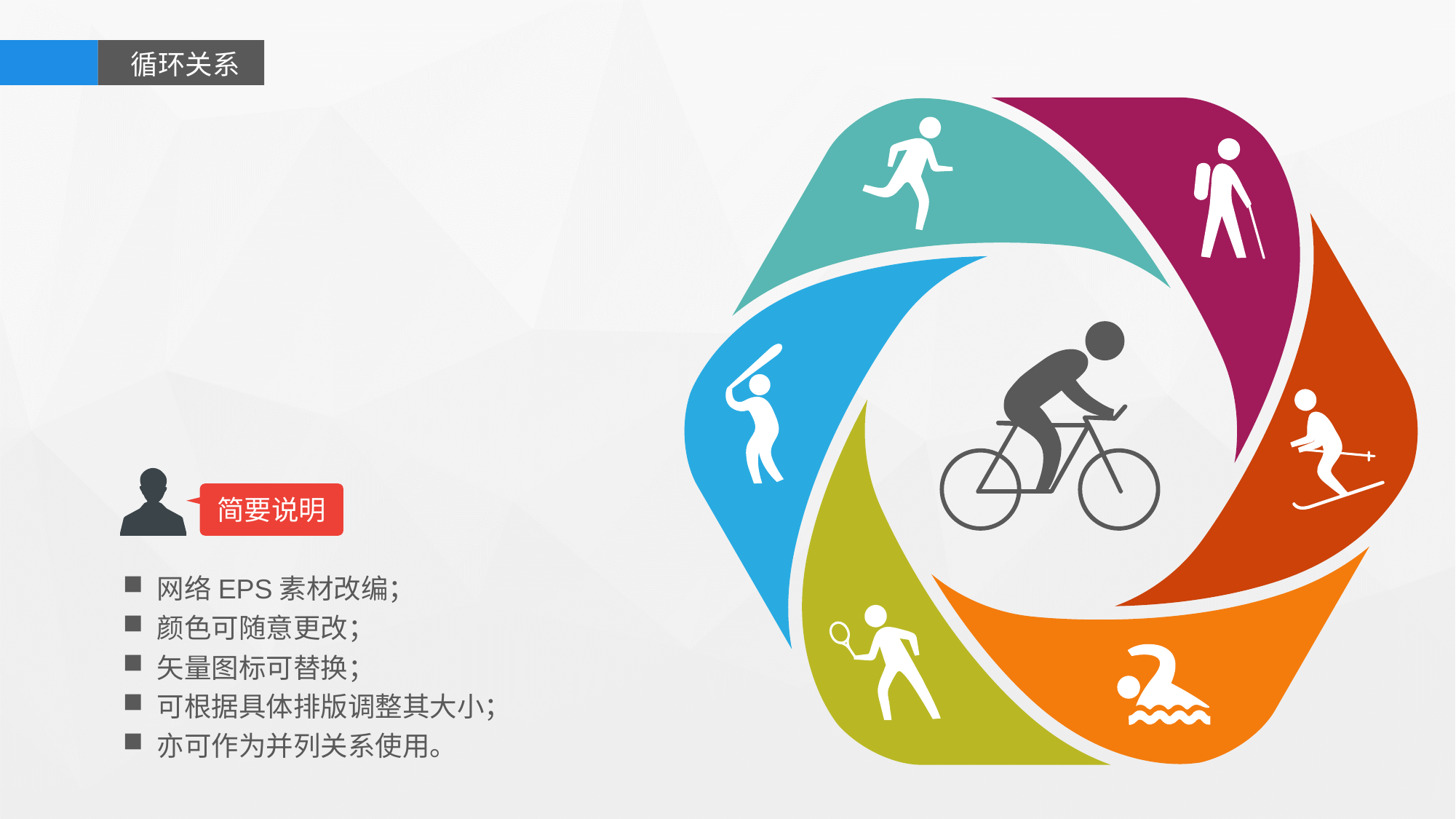

循环关系

简要说明

网络EPS素材改编；
颜色可随意更改；
矢量图标可替换；
可根据具体排版调整其大小；
亦可作为并列关系使用。